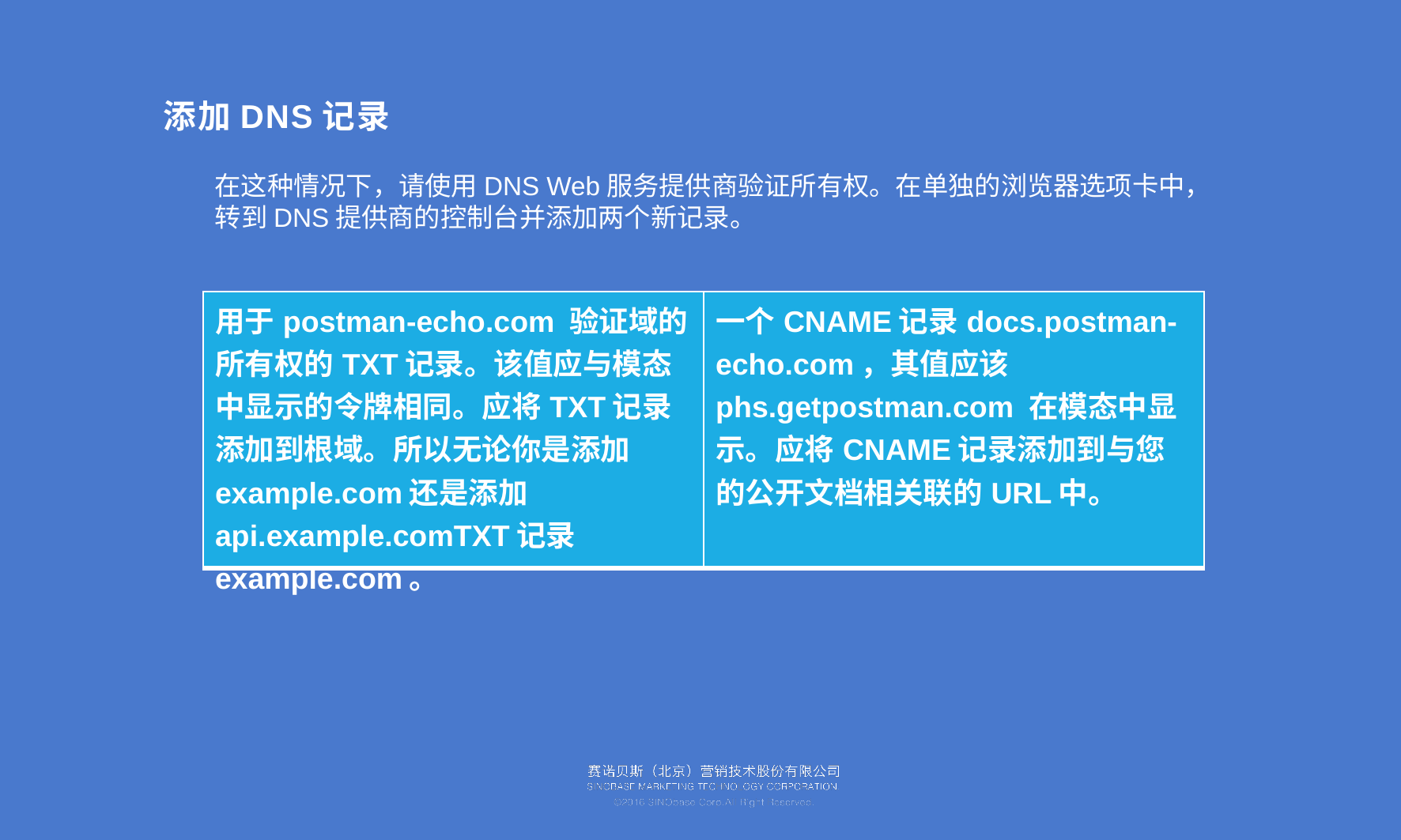

# 添加DNS记录
在这种情况下，请使用DNS Web服务提供商验证所有权。在单独的浏览器选项卡中，转到DNS提供商的控制台并添加两个新记录。
| 用于postman-echo.com 验证域的所有权的TXT记录。该值应与模态中显示的令牌相同。应将TXT记录添加到根域。所以无论你是添加example.com还是添加api.example.comTXT记录example.com。 | 一个CNAME记录docs.postman-echo.com，其值应该phs.getpostman.com 在模态中显示。应将CNAME记录添加到与您的公开文档相关联的URL中。 |
| --- | --- |